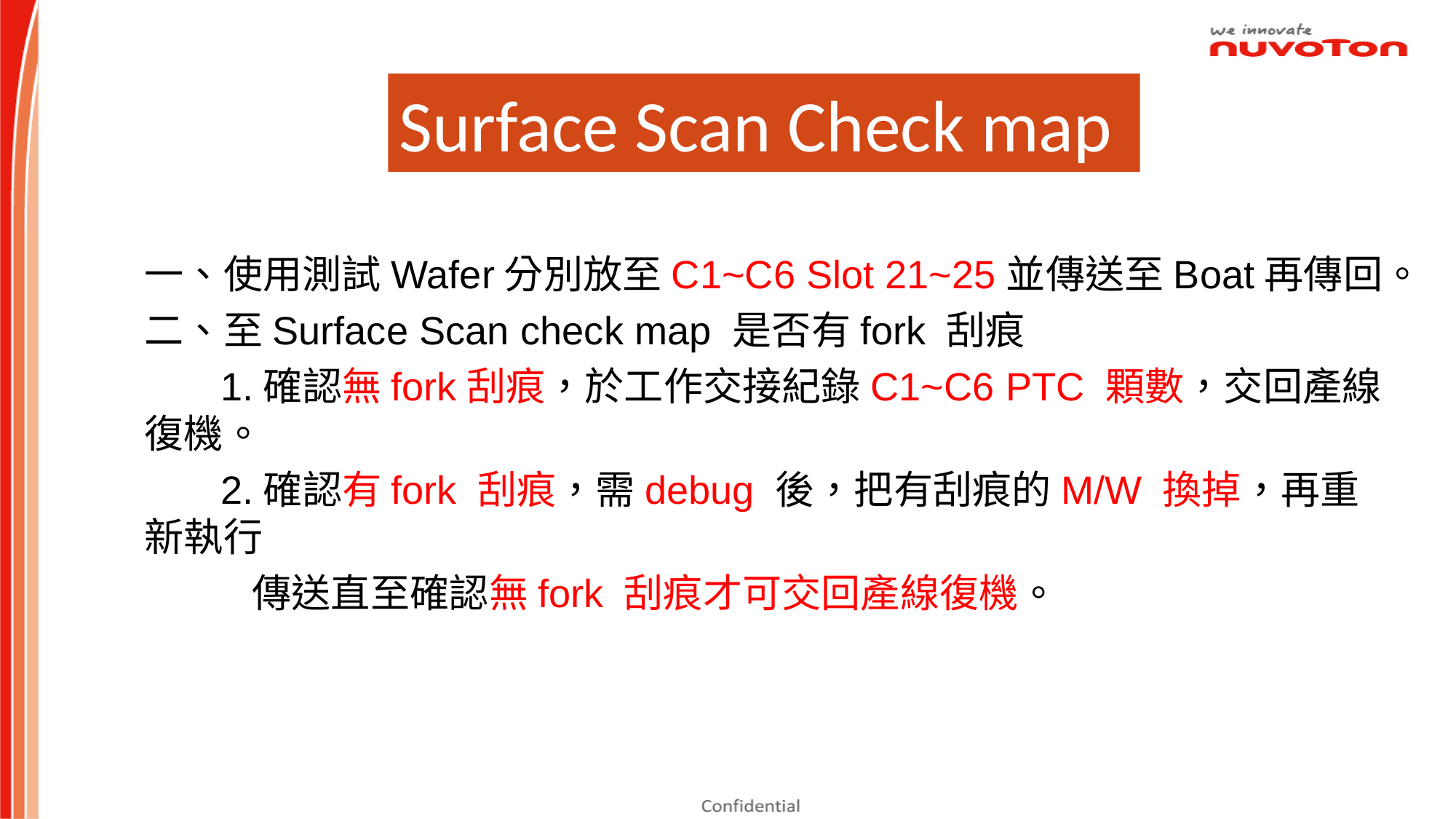

Surface Scan Check map
一、使用測試Wafer分別放至C1~C6 Slot 21~25並傳送至Boat再傳回。
二、至Surface Scan check map 是否有fork 刮痕
       1.確認無fork刮痕，於工作交接紀錄C1~C6 PTC 顆數，交回產線復機。
       2.確認有fork 刮痕，需debug 後，把有刮痕的M/W 換掉，再重新執行
           傳送直至確認無fork 刮痕才可交回產線復機。